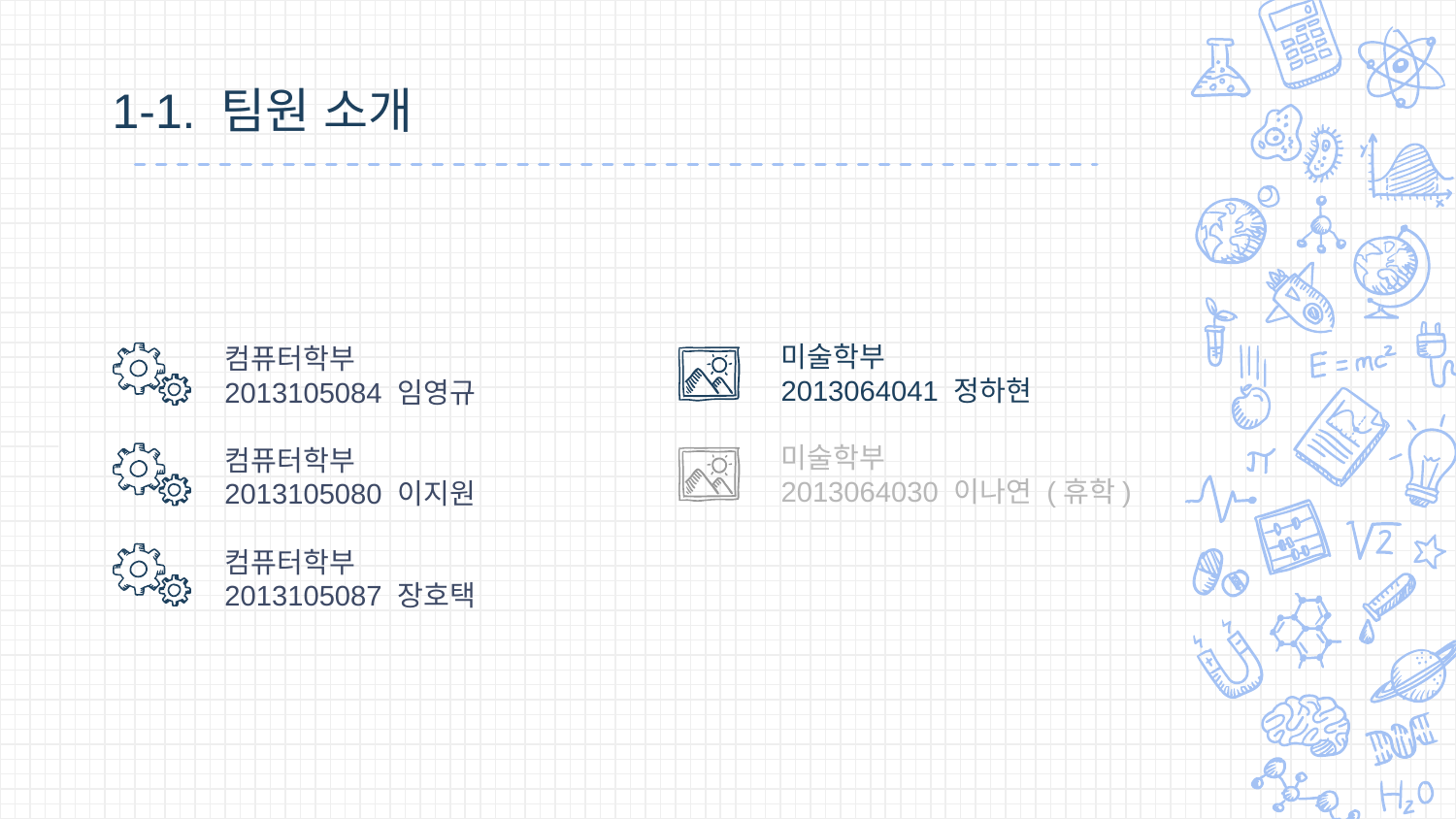

1-1. 팀원 소개
컴퓨터학부
2013105084 임영규

컴퓨터학부
2013105080 이지원

컴퓨터학부
2013105087 장호택

미술학부
2013064041 정하현

미술학부
2013064030 이나연 (휴학)